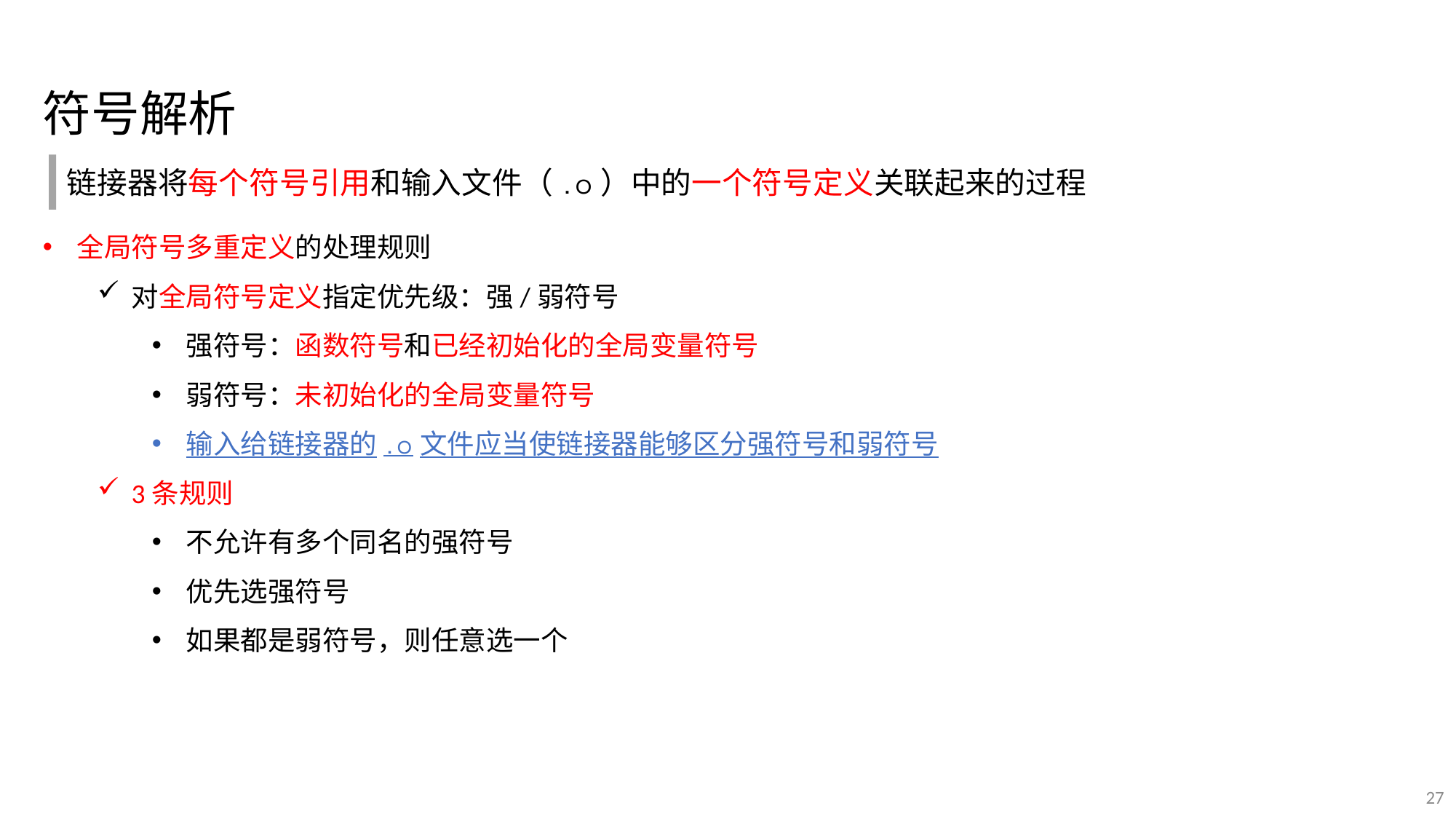

符号解析

链接器将每个符号引用和输入文件（.o）中的一个符号定义关联起来的过程
全局符号多重定义的处理规则
对全局符号定义指定优先级：强/弱符号
强符号：函数符号和已经初始化的全局变量符号
弱符号：未初始化的全局变量符号
输入给链接器的.o文件应当使链接器能够区分强符号和弱符号
3条规则
不允许有多个同名的强符号
优先选强符号
如果都是弱符号，则任意选一个
27